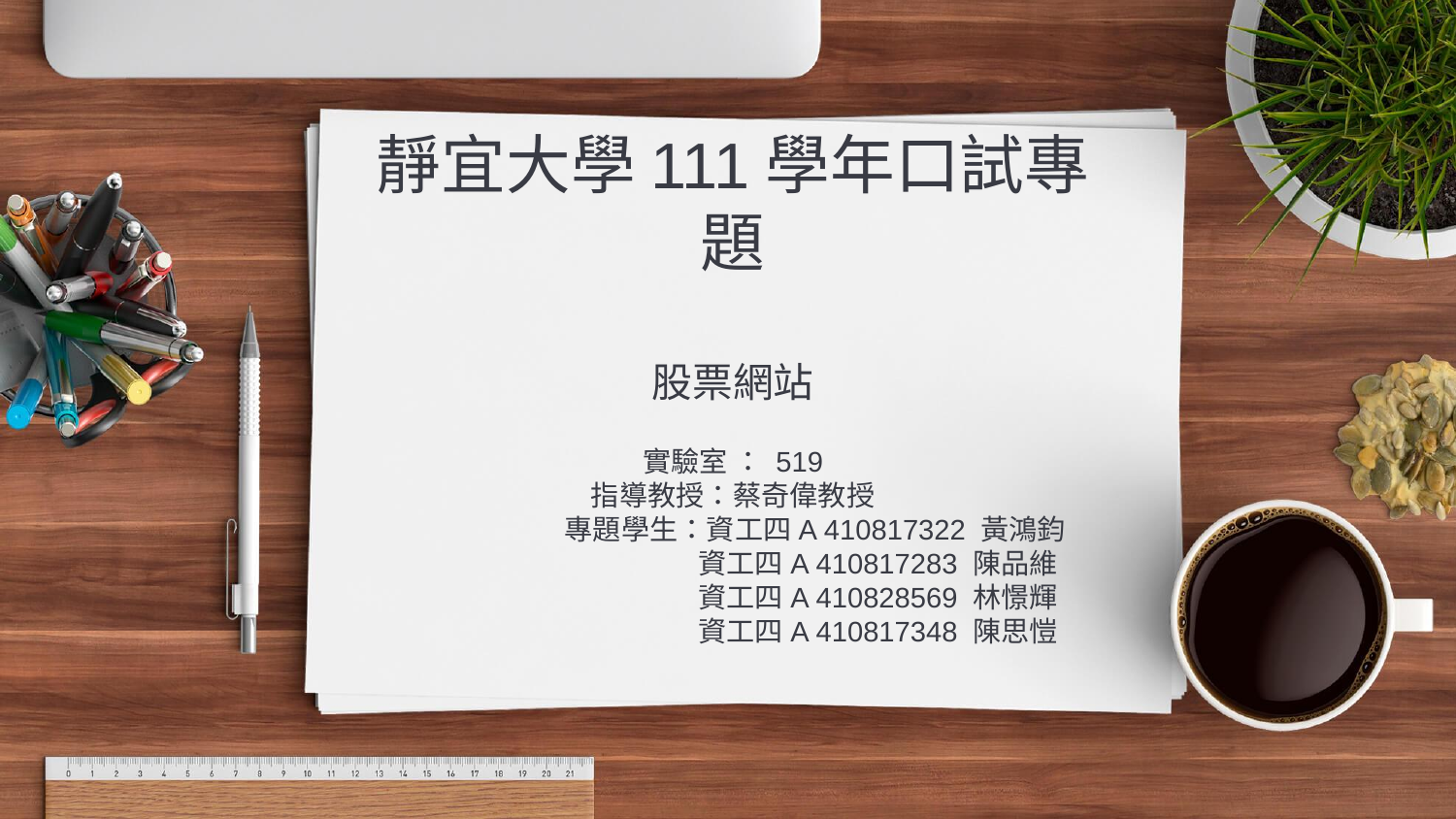

# 靜宜大學111學年口試專題 股票網站 實驗室 ： 519 指導教授：蔡奇偉教授 專題學生：資工四A 410817322 黃鴻鈞 資工四A 410817283 陳品維 資工四A 410828569 林憬輝 資工四A 410817348 陳思愷